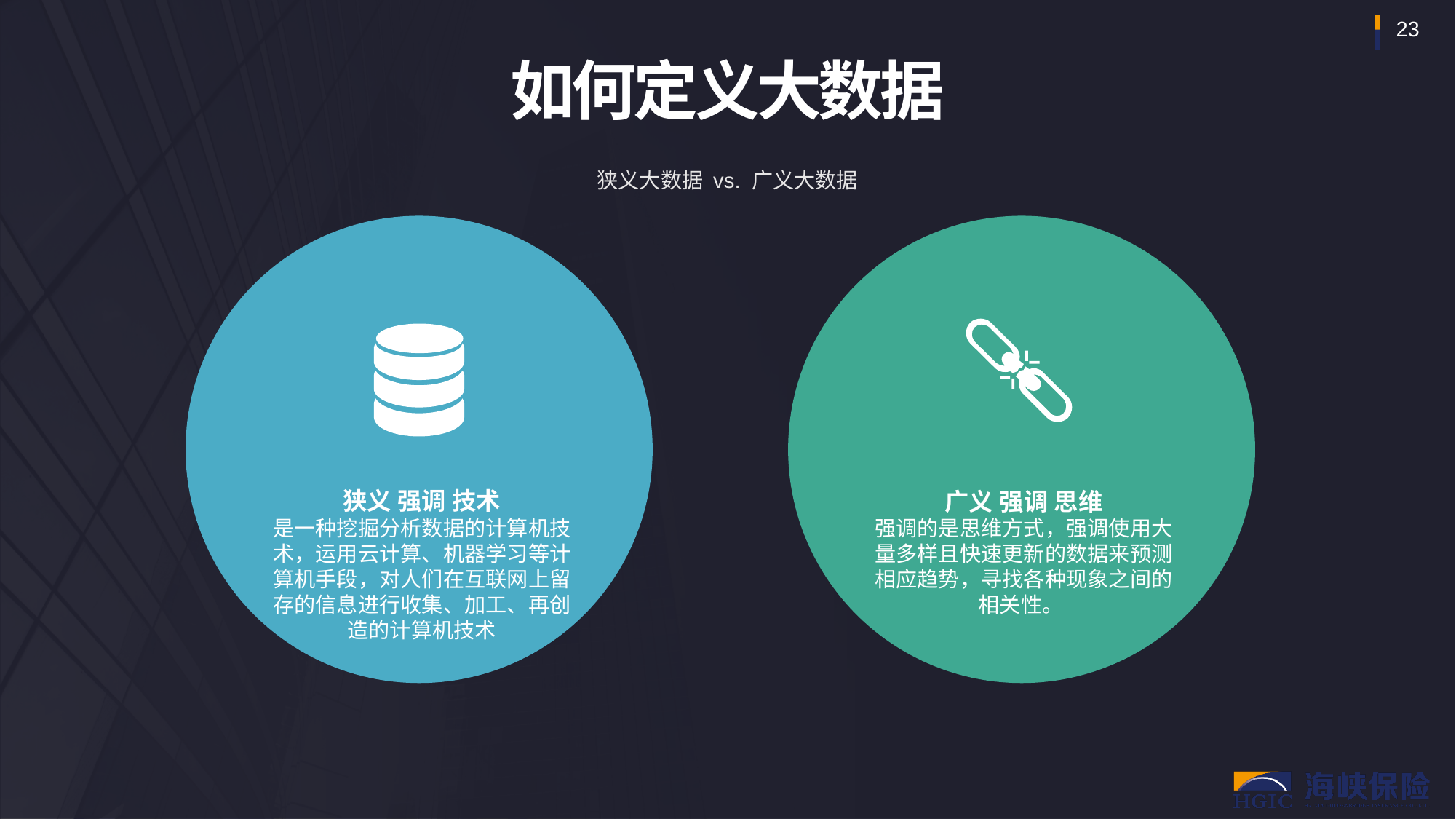

如何定义大数据
狭义大数据 vs. 广义大数据

狭义 强调 技术
是一种挖掘分析数据的计算机技术，运用云计算、机器学习等计算机手段，对人们在互联网上留存的信息进行收集、加工、再创造的计算机技术
广义 强调 思维
强调的是思维方式，强调使用大量多样且快速更新的数据来预测相应趋势，寻找各种现象之间的相关性。